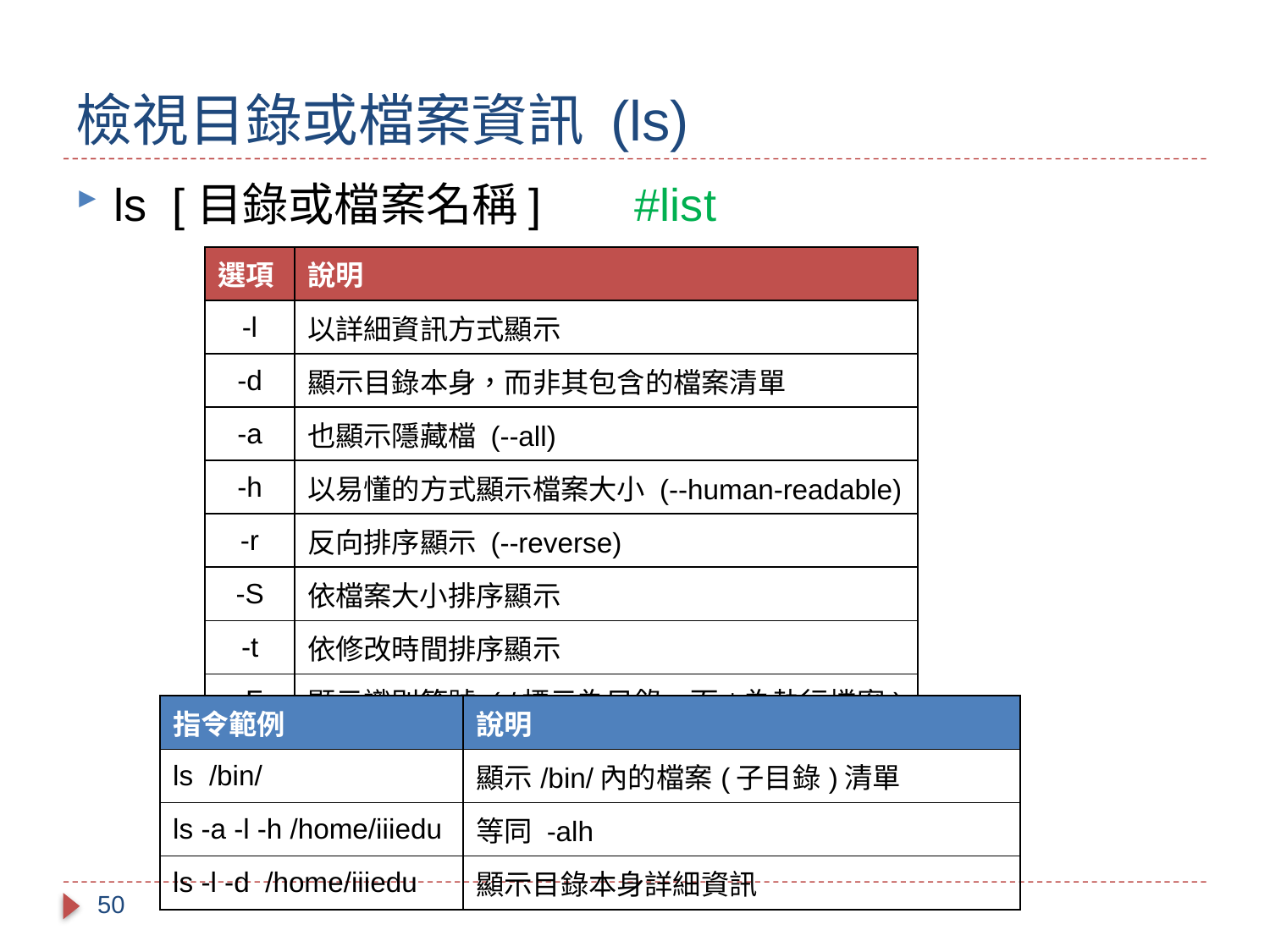

# 檢視目錄或檔案資訊 (ls)
ls  [目錄或檔案名稱] 	 #list
| 選項 | 說明 |
| --- | --- |
| -l | 以詳細資訊方式顯示 |
| -d | 顯示目錄本身，而非其包含的檔案清單 |
| -a | 也顯示隱藏檔 (--all) |
| -h | 以易懂的方式顯示檔案大小 (--human-readable) |
| -r | 反向排序顯示 (--reverse) |
| -S | 依檔案大小排序顯示 |
| -t | 依修改時間排序顯示 |
| -F | 顯示識別符號 ( /標示為目錄，而\*為執行檔案) |
| 指令範例 | 說明 |
| --- | --- |
| ls /bin/ | 顯示/bin/內的檔案(子目錄)清單 |
| ls -a -l -h /home/iiiedu | 等同 -alh |
| ls -l -d /home/iiiedu | 顯示目錄本身詳細資訊 |
50